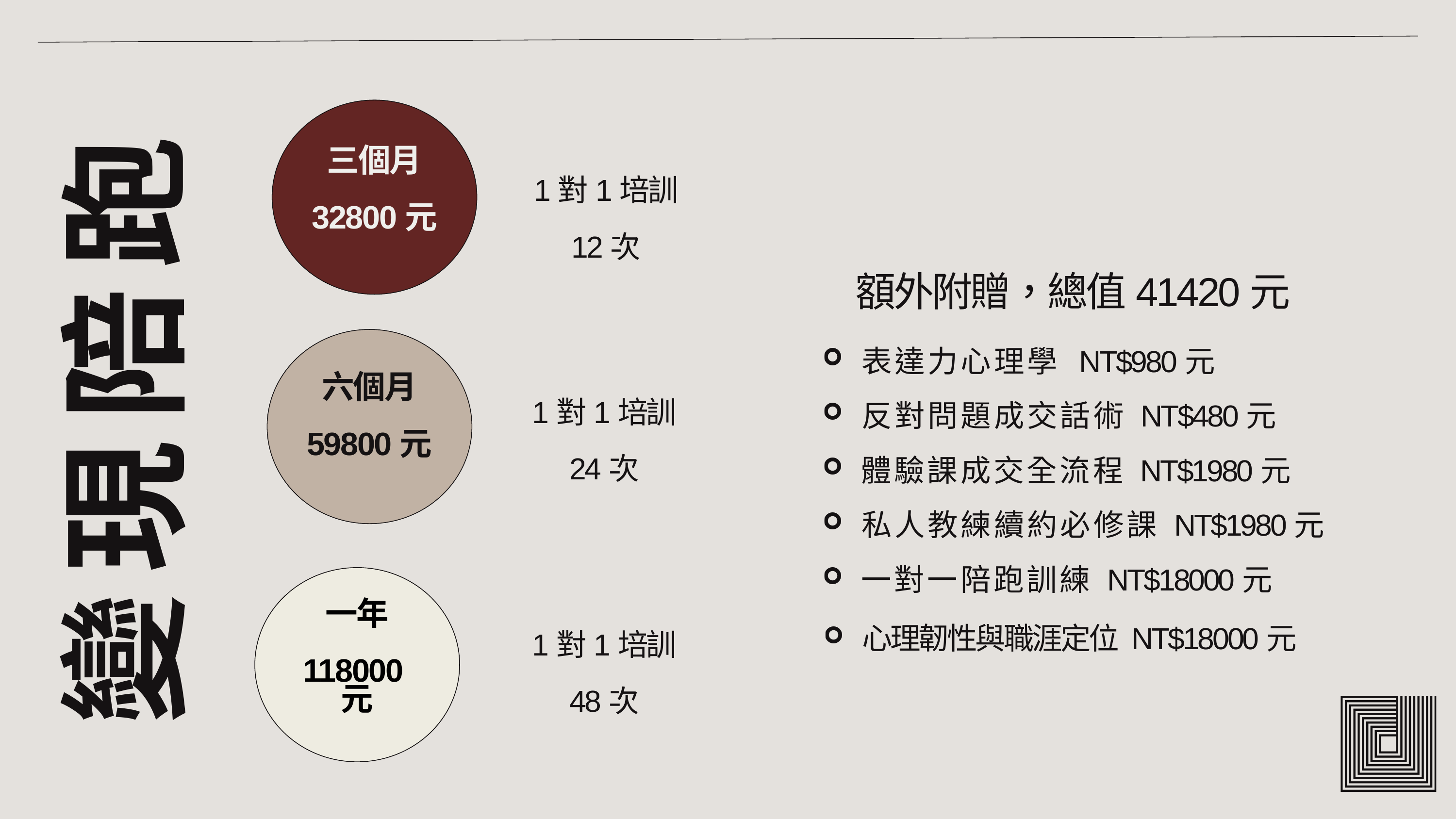

三個月

32800元
1對1培訓
12次
額外附贈，總值41420元
變 現 陪 跑
表 達 力 心 理 學   NT$980元

六個月

59800元

1對1培訓
24次
反 對 問 題 成 交 話 術  NT$480元

體 驗 課 成 交 全 流 程  NT$1980元

私 人 教 練 續 約 必 修 課  NT$1980元

一 對 一 陪 跑 訓 練  NT$18000元

一年

118000元
心理韌性與職涯定位 NT$18000元
1對1培訓
48次